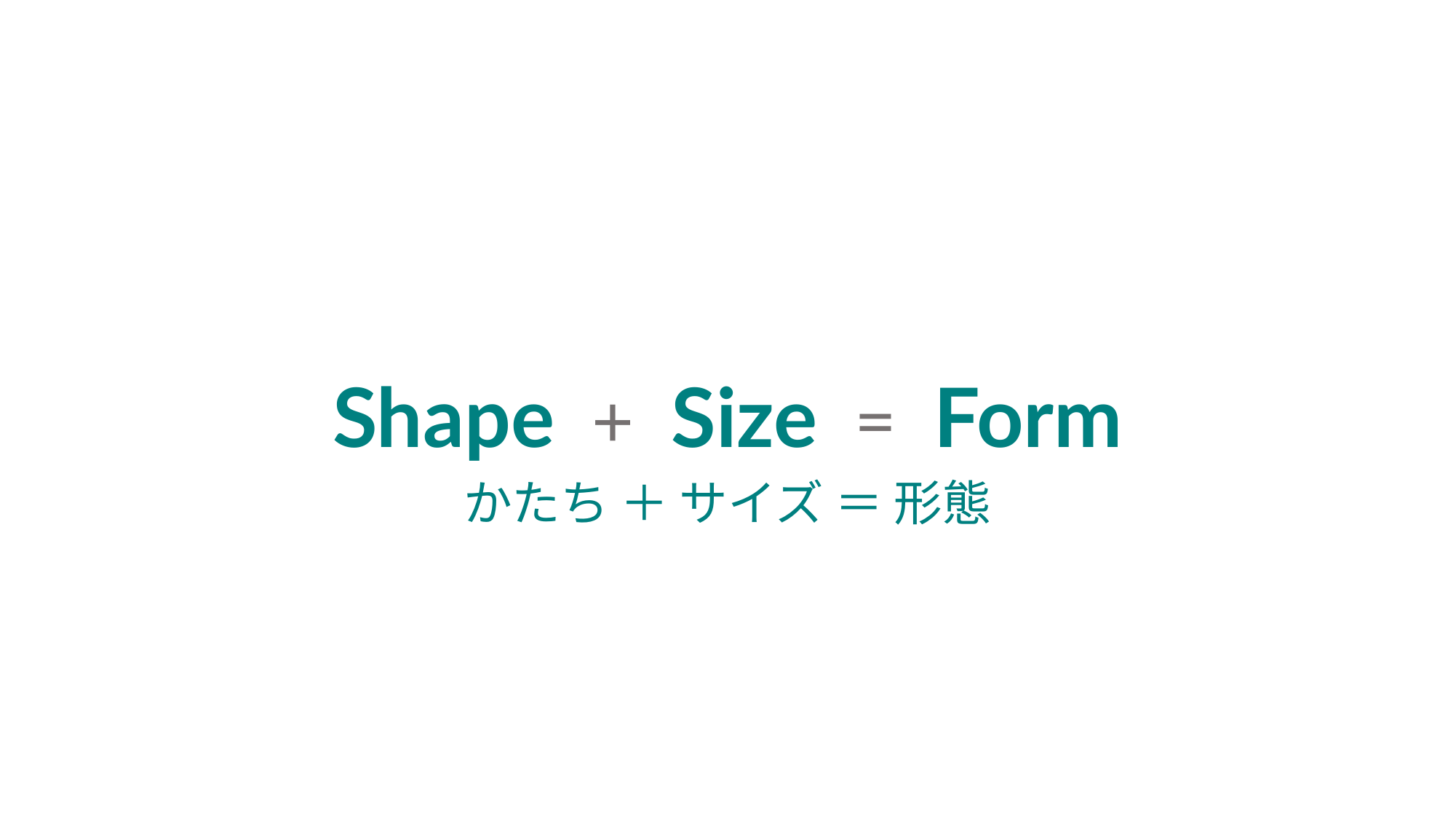

Shape  +  Size  =  Form
かたち ＋ サイズ ＝ 形態